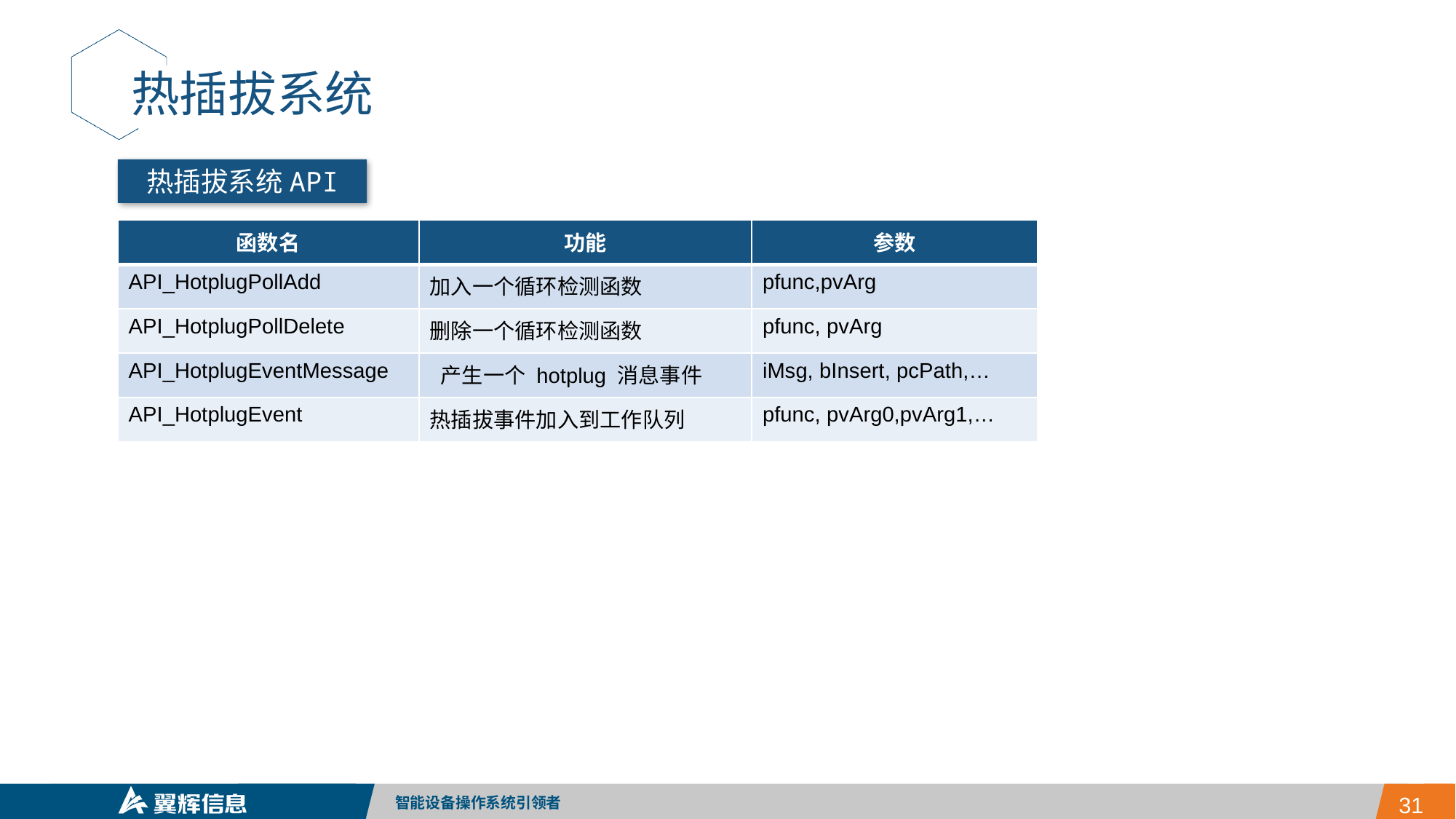

热插拔系统
热插拔系统API
| 函数名 | 功能 | 参数 |
| --- | --- | --- |
| API\_HotplugPollAdd | 加入一个循环检测函数 | pfunc,pvArg |
| API\_HotplugPollDelete | 删除一个循环检测函数 | pfunc, pvArg |
| API\_HotplugEventMessage | 产生一个 hotplug 消息事件 | iMsg, bInsert, pcPath,… |
| API\_HotplugEvent | 热插拔事件加入到工作队列 | pfunc, pvArg0,pvArg1,… |